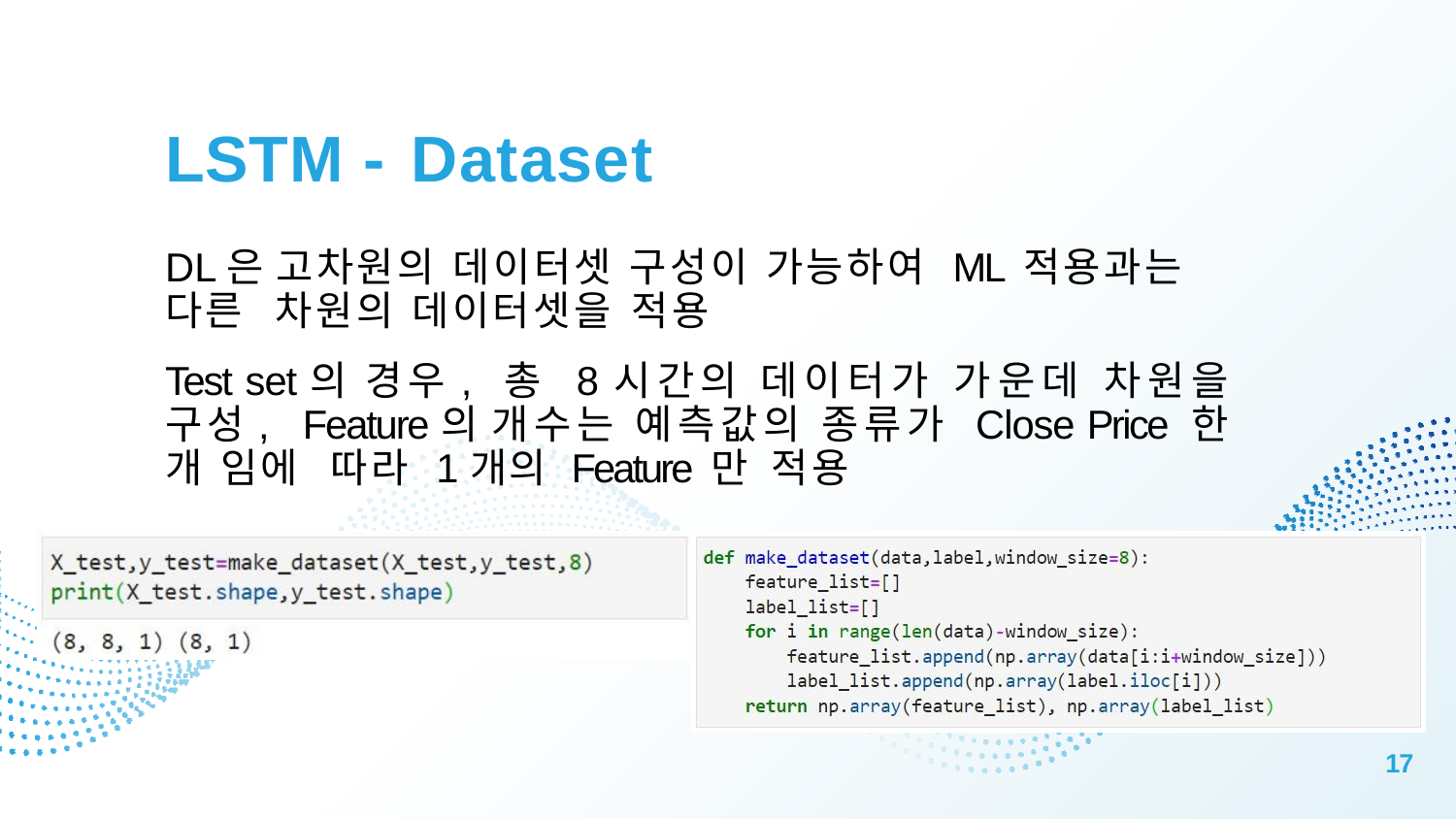

# LSTM - Dataset
DL은 고차원의 데이터셋 구성이 가능하여 ML 적용과는 다른  차원의 데이터셋을 적용

Test set의 경우, 총 8시간의 데이터가 가운데 차원을 구성,  Feature의 개수는 예측값의 종류가 Close Price 한 개 임에  따라 1개의 Feature 만 적용

17